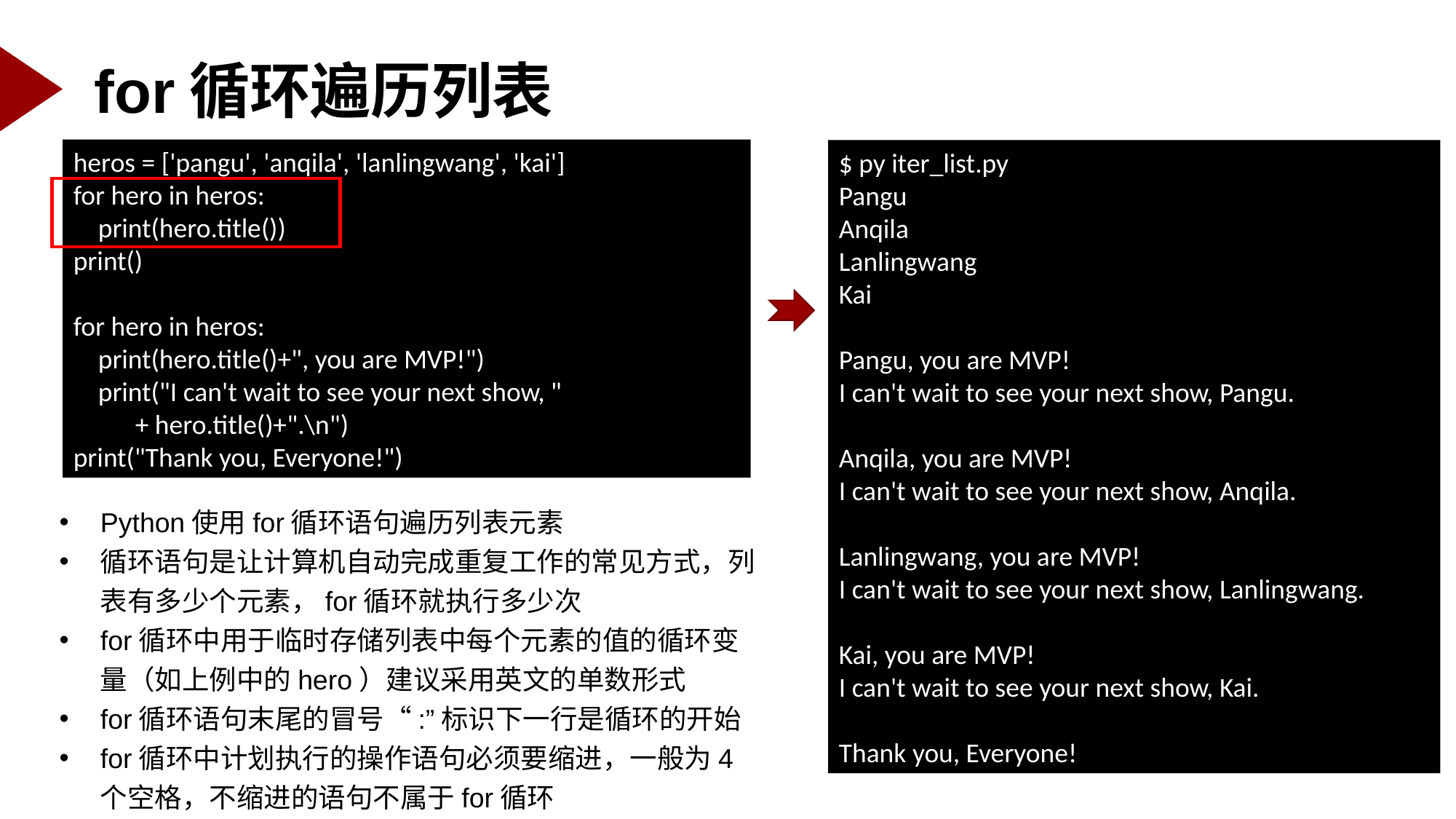

for循环遍历列表

heros = ['pangu', 'anqila', 'lanlingwang', 'kai']
for hero in heros:
    print(hero.title())
print()

for hero in heros:
    print(hero.title()+", you are MVP!")
    print("I can't wait to see your next show, "
          + hero.title()+".\n")
print("Thank you, Everyone!")
$ py iter_list.py
Pangu
Anqila
Lanlingwang
Kai

Pangu, you are MVP!
I can't wait to see your next show, Pangu.

Anqila, you are MVP!
I can't wait to see your next show, Anqila.

Lanlingwang, you are MVP!
I can't wait to see your next show, Lanlingwang.

Kai, you are MVP!
I can't wait to see your next show, Kai.

Thank you, Everyone!

Python使用for循环语句遍历列表元素
循环语句是让计算机自动完成重复工作的常见方式，列表有多少个元素，for循环就执行多少次
for循环中用于临时存储列表中每个元素的值的循环变量（如上例中的hero）建议采用英文的单数形式
for循环语句末尾的冒号“:”标识下一行是循环的开始
for循环中计划执行的操作语句必须要缩进，一般为4个空格，不缩进的语句不属于for循环